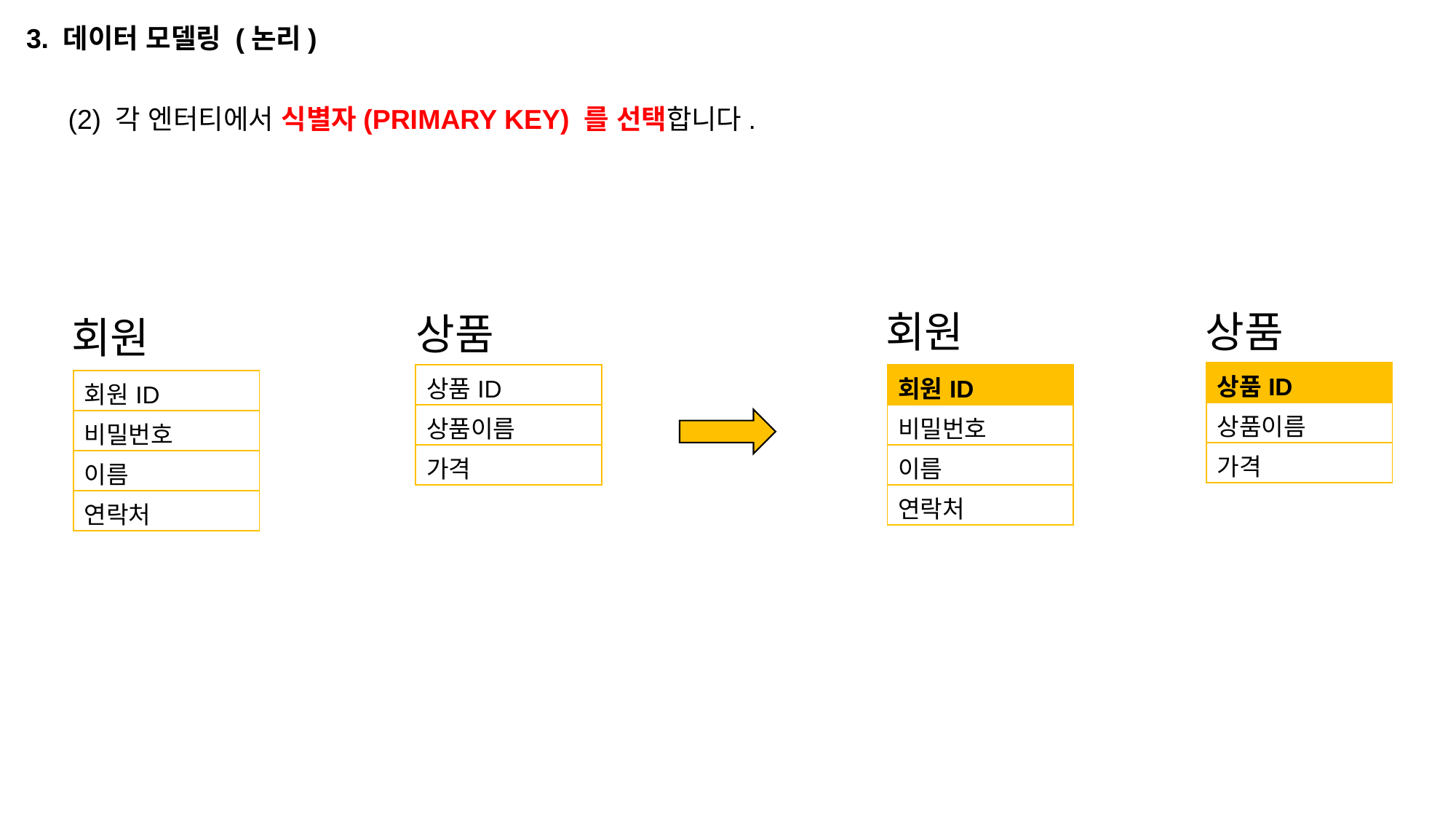

3. 데이터 모델링 (논리)
(2) 각 엔터티에서 식별자(PRIMARY KEY) 를 선택합니다.
회원
상품
상품
회원
| 상품ID |
| --- |
| 상품이름 |
| 가격 |
| 상품ID |
| --- |
| 상품이름 |
| 가격 |
| 회원ID |
| --- |
| 비밀번호 |
| 이름 |
| 연락처 |
| 회원ID |
| --- |
| 비밀번호 |
| 이름 |
| 연락처 |